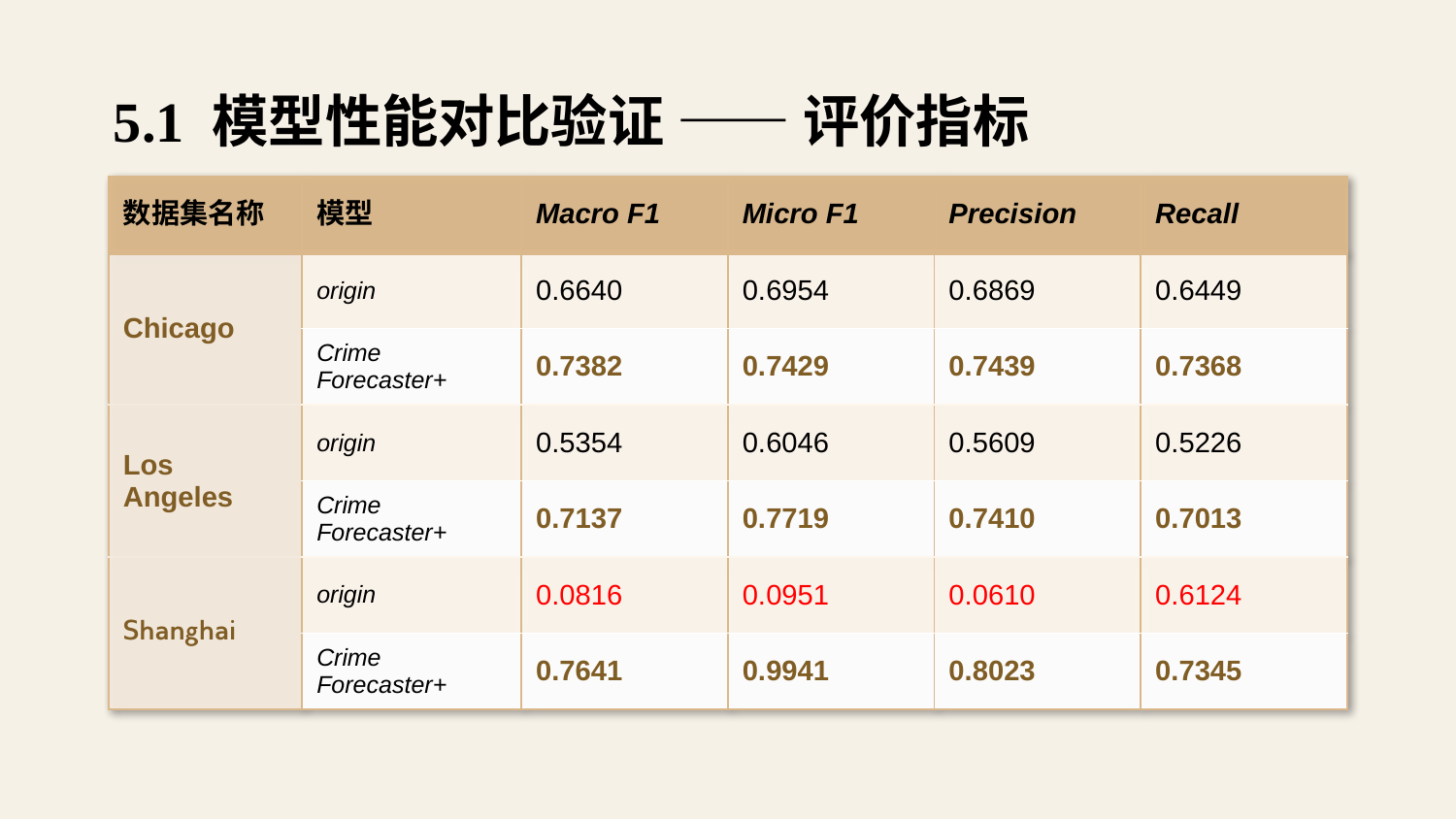

# 5.1 模型性能对比验证 —— 评价指标
| 数据集名称 | 模型 | Macro F1 | Micro F1 | Precision | Recall |
| --- | --- | --- | --- | --- | --- |
| Chicago | origin | 0.6640 | 0.6954 | 0.6869 | 0.6449 |
|  | Crime Forecaster+ | 0.7382 | 0.7429 | 0.7439 | 0.7368 |
| Los Angeles | origin | 0.5354 | 0.6046 | 0.5609 | 0.5226 |
|  | Crime Forecaster+ | 0.7137 | 0.7719 | 0.7410 | 0.7013 |
| Shanghai | origin | 0.0816 | 0.0951 | 0.0610 | 0.6124 |
|  | Crime Forecaster+ | 0.7641 | 0.9941 | 0.8023 | 0.7345 |